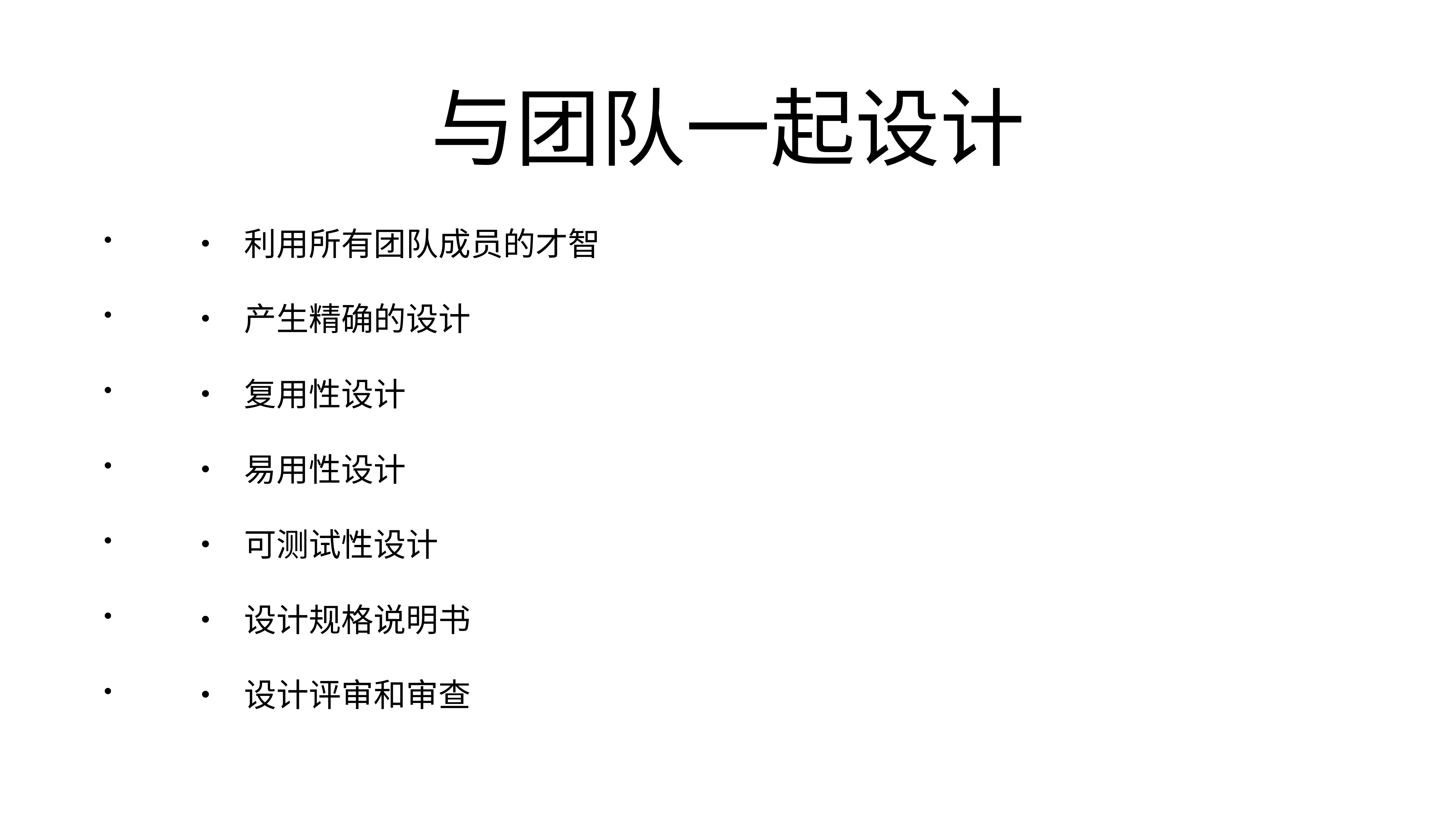

# 与团队一起设计
	•	利用所有团队成员的才智
	•	产生精确的设计
	•	复用性设计
	•	易用性设计
	•	可测试性设计
	•	设计规格说明书
	•	设计评审和审查